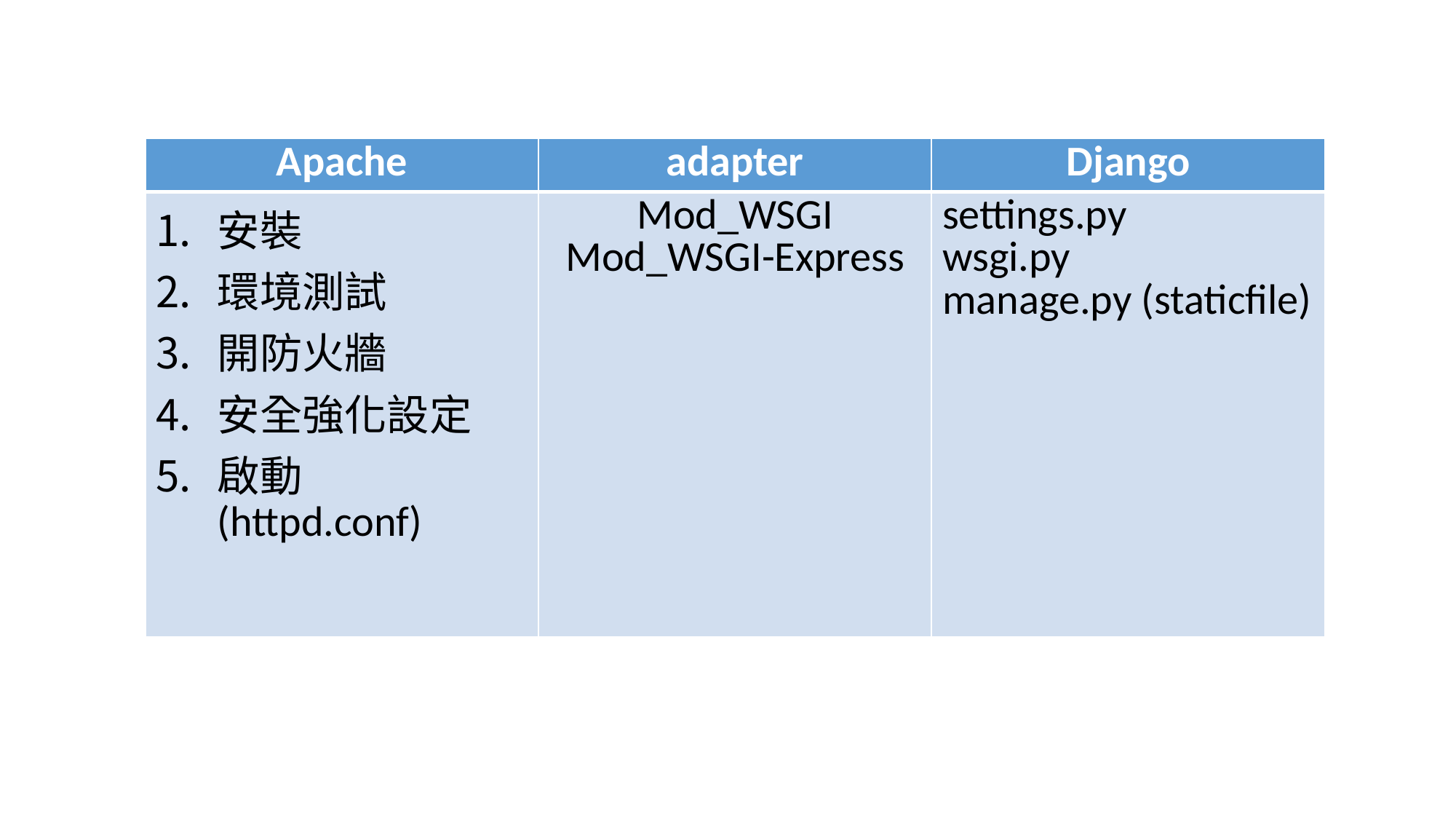

| Apache | adapter | Django |
| --- | --- | --- |
| 安裝 環境測試 開防火牆 安全強化設定 啟動 (httpd.conf) | Mod\_WSGI Mod\_WSGI-Express | settings.py wsgi.py manage.py (staticfile) |